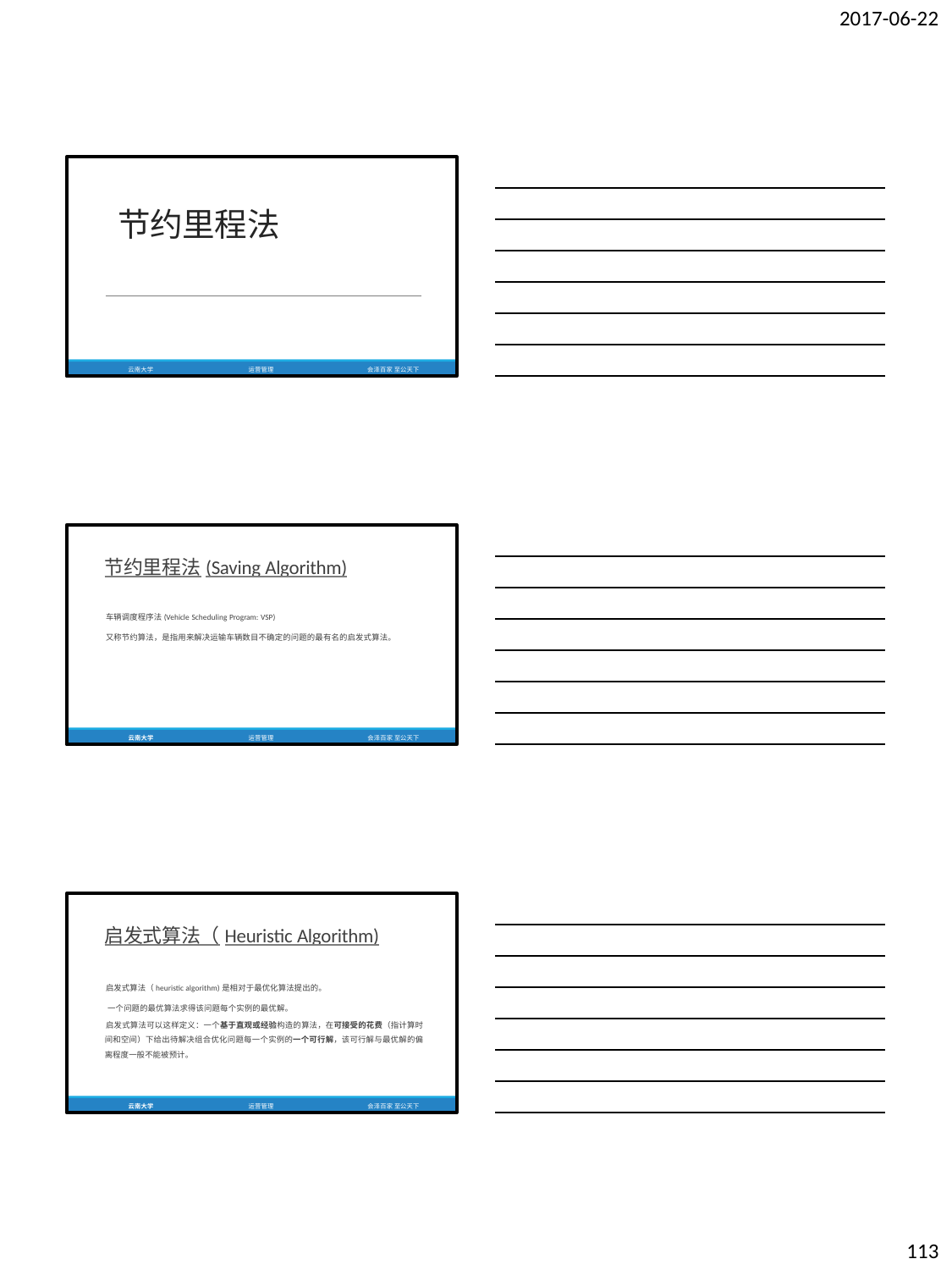

2017-06-22

# 节约里程法

云南大学
运营管理
会泽百家 至公天下

节约里程法(Saving Algorithm)
车辆调度程序法(Vehicle Scheduling Program: VSP)

又称节约算法，是指用来解决运输车辆数目不确定的问题的最有名的启发式算法。

云南大学
运营管理
会泽百家 至公天下

启发式算法（Heuristic Algorithm)
启发式算法（heuristic algorithm)是相对于最优化算法提出的。 一个问题的最优算法求得该问题每个实例的最优解。
启发式算法可以这样定义：一个基于直观或经验构造的算法，在可接受的花费（指计算时 间和空间）下给出待解决组合优化问题每一个实例的一个可行解，该可行解与最优解的偏 离程度一般不能被预计。

云南大学
运营管理
会泽百家 至公天下

113